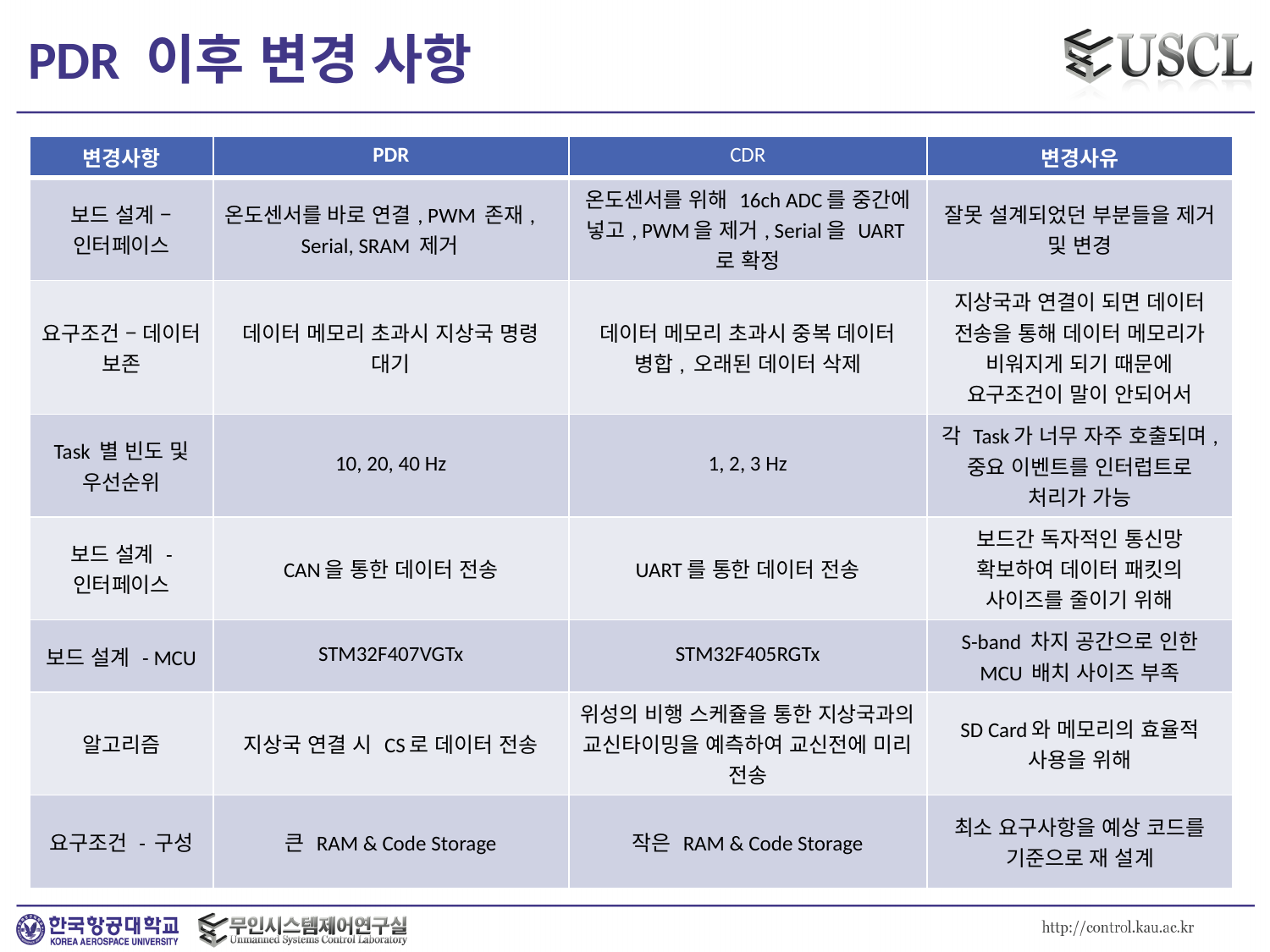

# PDR 이후 변경 사항
| 변경사항 | PDR | CDR | 변경사유 |
| --- | --- | --- | --- |
| 보드 설계 – 인터페이스 | 온도센서를 바로 연결, PWM 존재, Serial, SRAM 제거 | 온도센서를 위해 16ch ADC를 중간에 넣고, PWM을 제거, Serial을 UART로 확정 | 잘못 설계되었던 부분들을 제거 및 변경 |
| 요구조건 – 데이터 보존 | 데이터 메모리 초과시 지상국 명령 대기 | 데이터 메모리 초과시 중복 데이터 병합, 오래된 데이터 삭제 | 지상국과 연결이 되면 데이터 전송을 통해 데이터 메모리가 비워지게 되기 때문에 요구조건이 말이 안되어서 |
| Task 별 빈도 및 우선순위 | 10, 20, 40 Hz | 1, 2, 3 Hz | 각 Task가 너무 자주 호출되며, 중요 이벤트를 인터럽트로 처리가 가능 |
| 보드 설계 - 인터페이스 | CAN을 통한 데이터 전송 | UART를 통한 데이터 전송 | 보드간 독자적인 통신망 확보하여 데이터 패킷의 사이즈를 줄이기 위해 |
| 보드 설계 - MCU | STM32F407VGTx | STM32F405RGTx | S-band 차지 공간으로 인한 MCU 배치 사이즈 부족 |
| 알고리즘 | 지상국 연결 시 CS로 데이터 전송 | 위성의 비행 스케쥴을 통한 지상국과의 교신타이밍을 예측하여 교신전에 미리 전송 | SD Card와 메모리의 효율적 사용을 위해 |
| 요구조건 - 구성 | 큰 RAM & Code Storage | 작은 RAM & Code Storage | 최소 요구사항을 예상 코드를 기준으로 재 설계 |